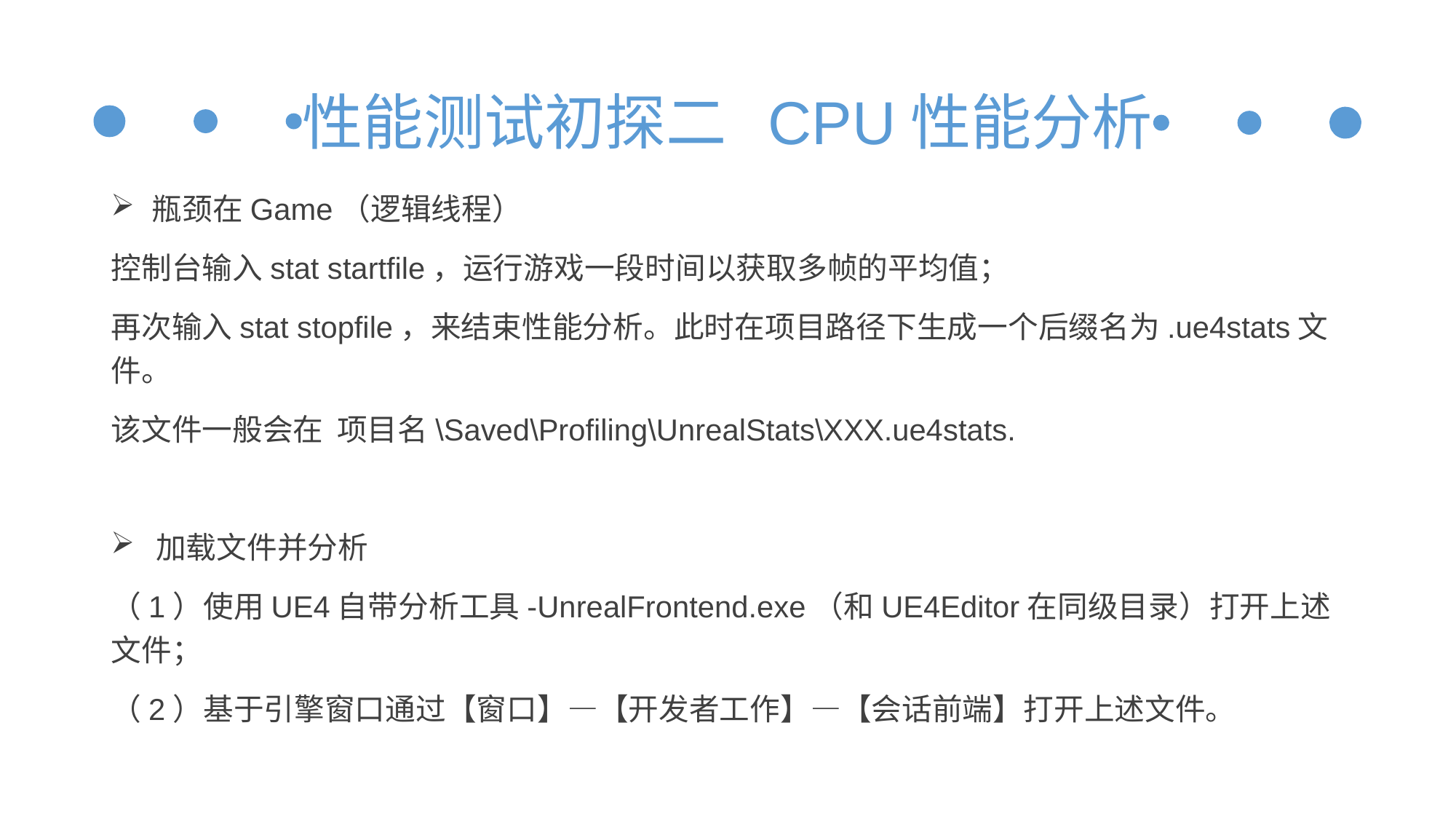

性能测试初探二  CPU性能分析
瓶颈在Game（逻辑线程）
控制台输入stat startfile，运行游戏一段时间以获取多帧的平均值；
再次输入stat stopfile，来结束性能分析。此时在项目路径下生成一个后缀名为.ue4stats文件。
该文件一般会在  项目名\Saved\Profiling\UnrealStats\XXX.ue4stats.

  加载文件并分析
（1）使用UE4自带分析工具-UnrealFrontend.exe（和UE4Editor在同级目录）打开上述文件；
（2）基于引擎窗口通过【窗口】—【开发者工作】—【会话前端】打开上述文件。